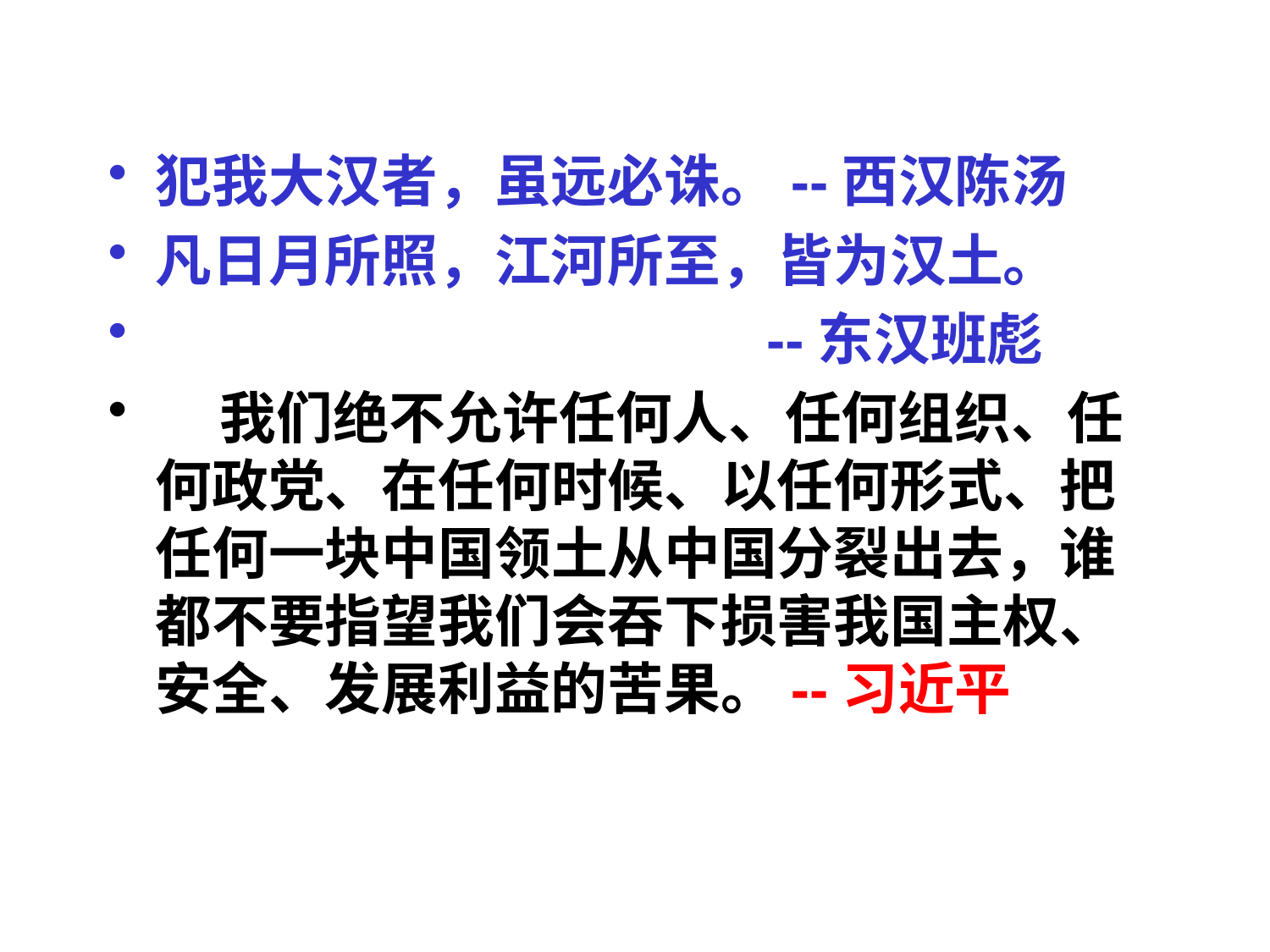

犯我大汉者，虽远必诛。--西汉陈汤
凡日月所照，江河所至，皆为汉土。
                                       --东汉班彪
    我们绝不允许任何人、任何组织、任何政党、在任何时候、以任何形式、把任何一块中国领土从中国分裂出去，谁都不要指望我们会吞下损害我国主权、安全、发展利益的苦果。--习近平